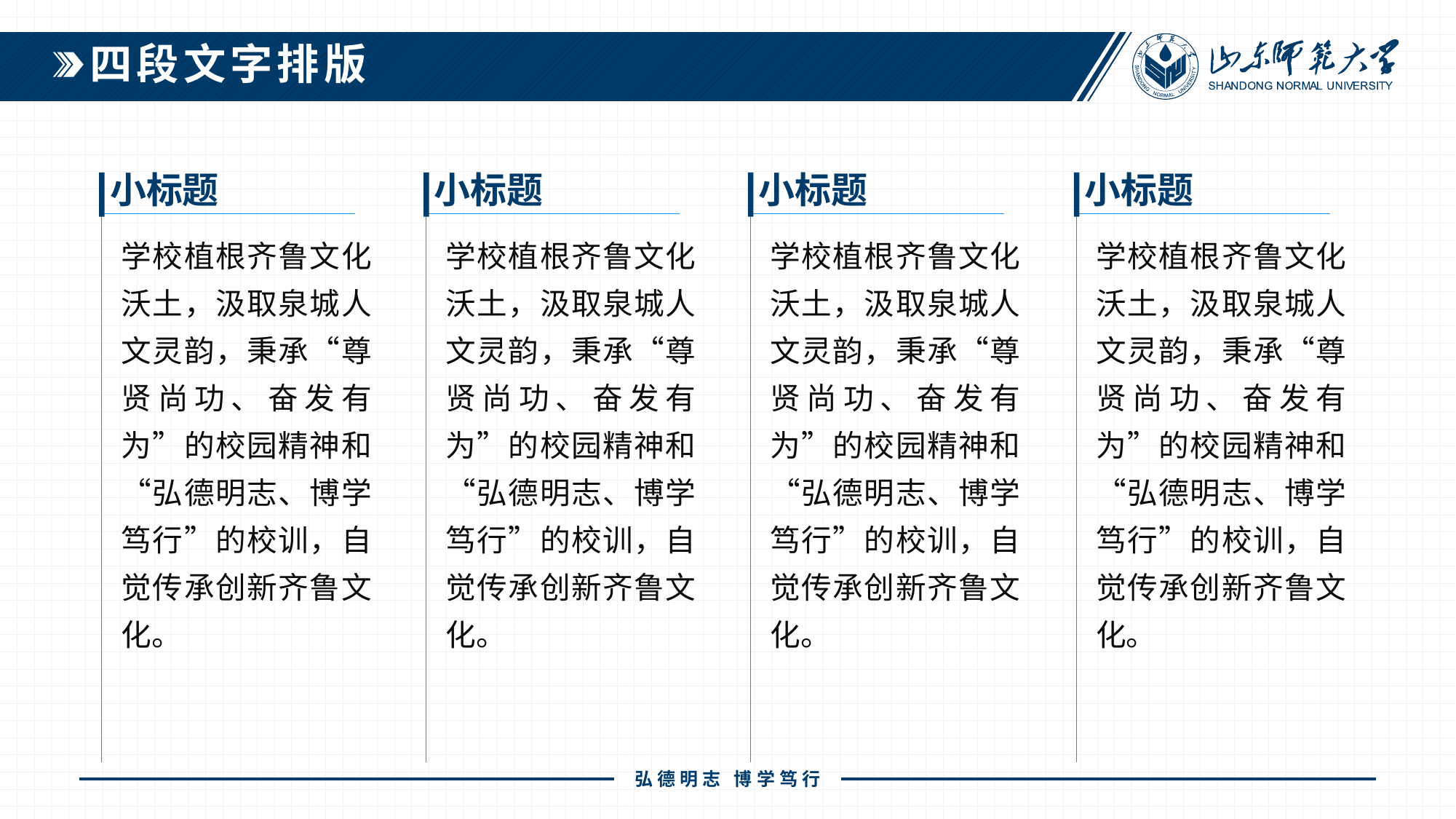

四段文字排版
小标题
小标题
小标题
小标题
学校植根齐鲁文化沃土，汲取泉城人文灵韵，秉承“尊贤尚功、奋发有为”的校园精神和“弘德明志、博学笃行”的校训，自觉传承创新齐鲁文化。
学校植根齐鲁文化沃土，汲取泉城人文灵韵，秉承“尊贤尚功、奋发有为”的校园精神和“弘德明志、博学笃行”的校训，自觉传承创新齐鲁文化。
学校植根齐鲁文化沃土，汲取泉城人文灵韵，秉承“尊贤尚功、奋发有为”的校园精神和“弘德明志、博学笃行”的校训，自觉传承创新齐鲁文化。
学校植根齐鲁文化沃土，汲取泉城人文灵韵，秉承“尊贤尚功、奋发有为”的校园精神和“弘德明志、博学笃行”的校训，自觉传承创新齐鲁文化。